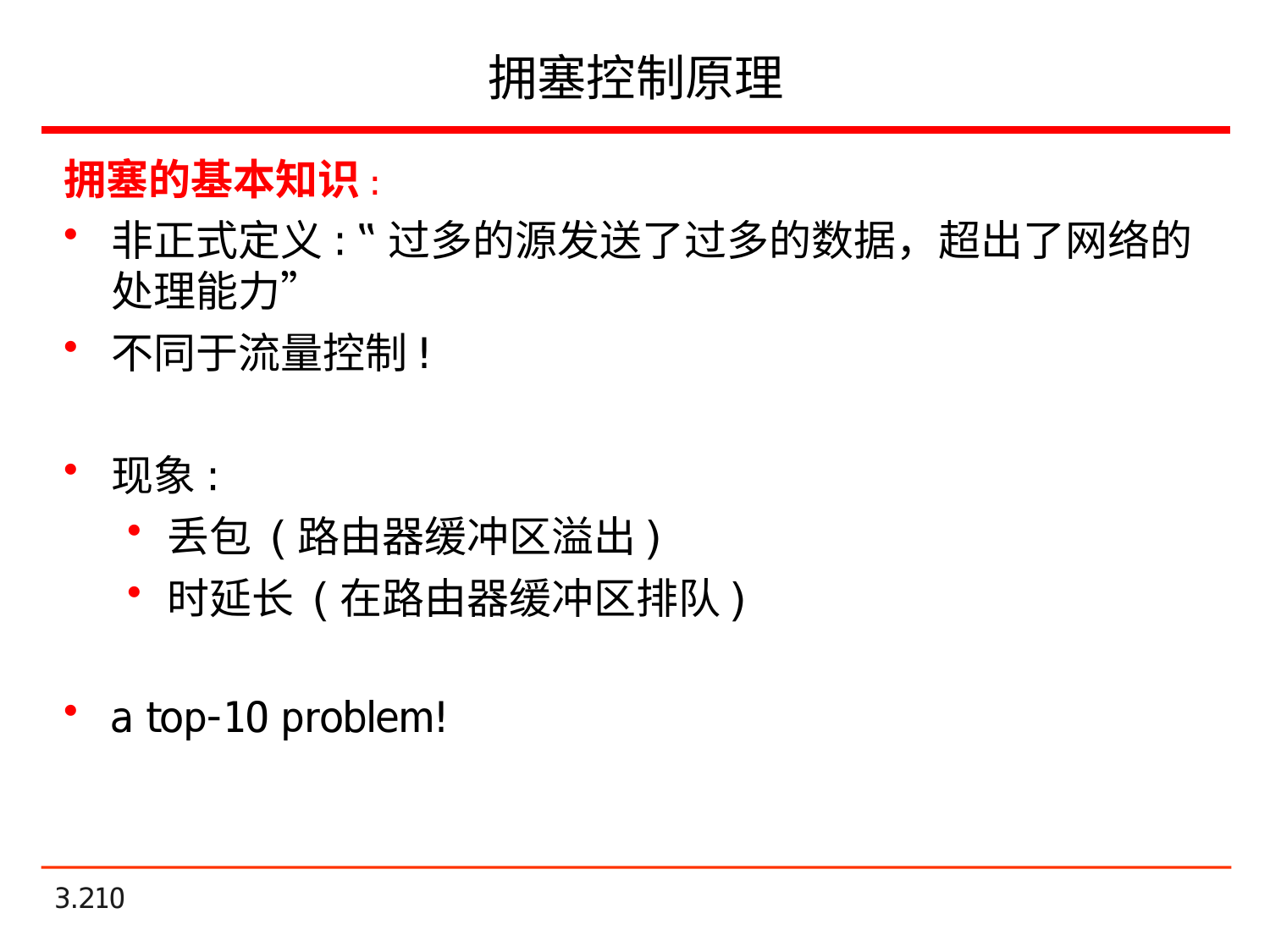

# 拥塞控制原理
拥塞的基本知识:
非正式定义: “过多的源发送了过多的数据，超出了网络的处理能力”
不同于流量控制!

现象:
丢包 (路由器缓冲区溢出)
时延长 (在路由器缓冲区排队)

a top-10 problem!